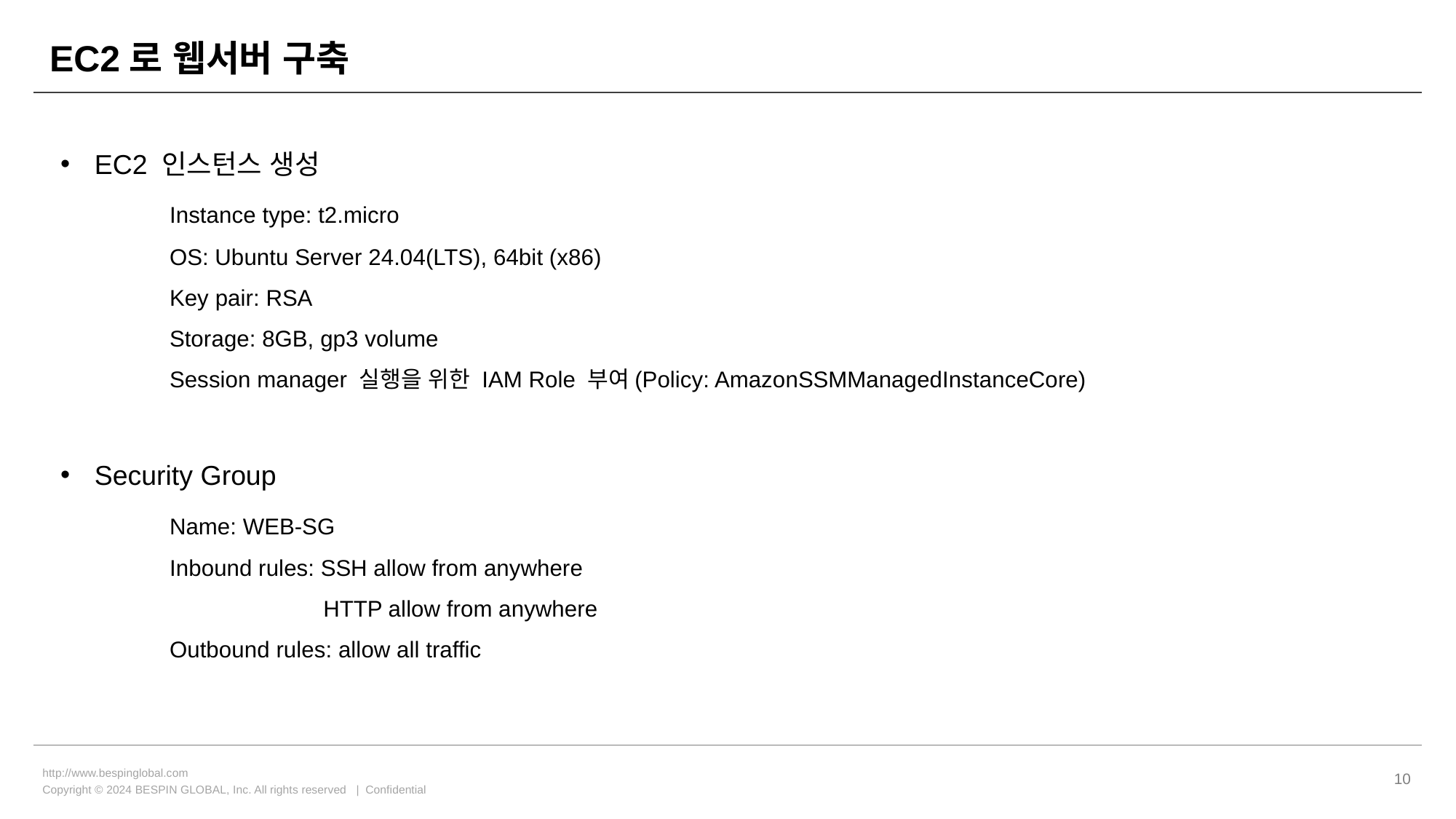

# EC2로 웹서버 구축
EC2 인스턴스 생성
	Instance type: t2.micro
     	OS: Ubuntu Server 24.04(LTS), 64bit (x86)
	Key pair: RSA
	Storage: 8GB, gp3 volume
	Session manager 실행을 위한 IAM Role 부여(Policy: AmazonSSMManagedInstanceCore)

Security Group
	Name: WEB-SG
	Inbound rules: SSH allow from anywhere
		       HTTP allow from anywhere
	Outbound rules: allow all traffic